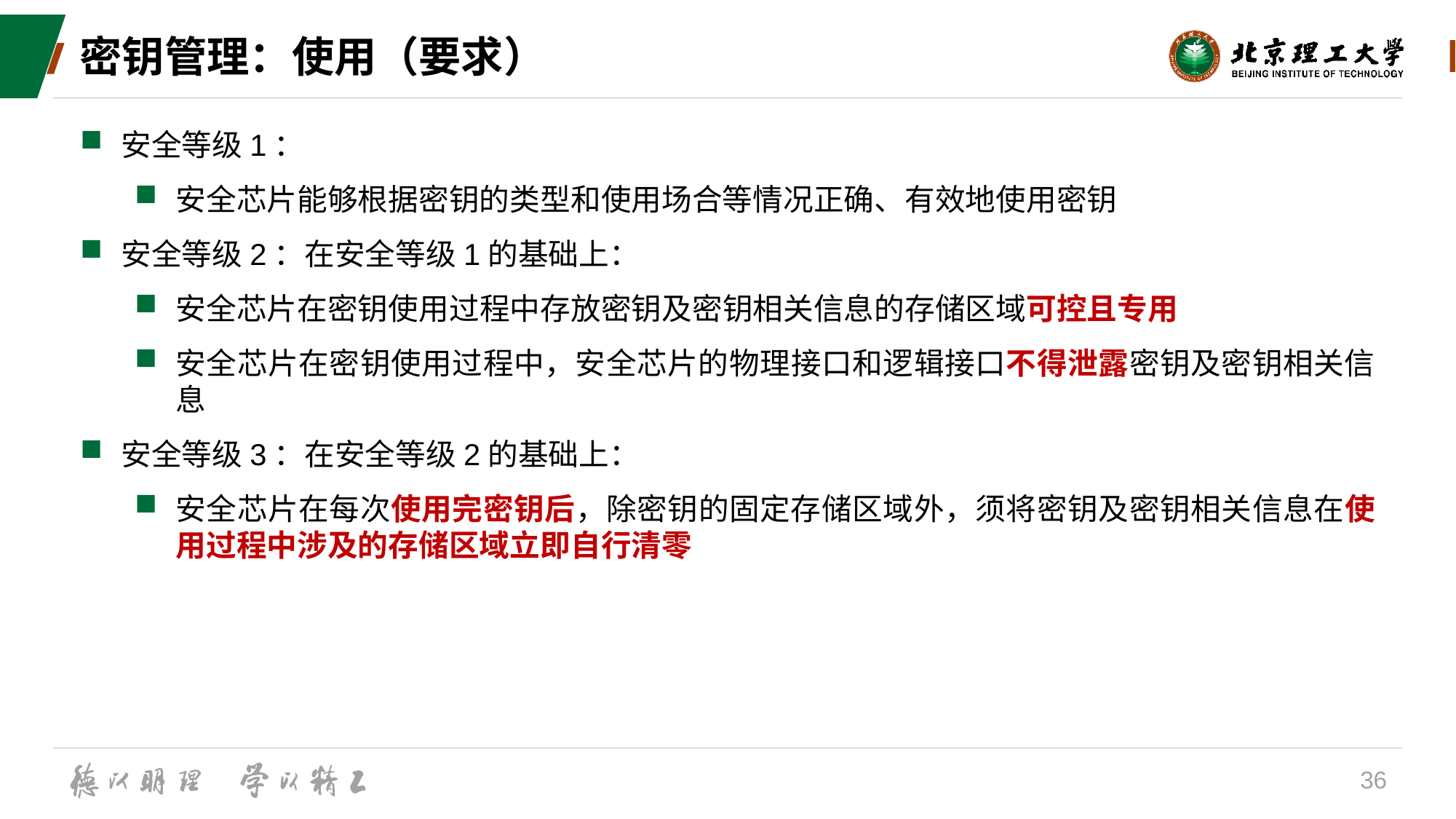

# 密钥管理：使用（要求）
安全等级1：
安全芯片能够根据密钥的类型和使用场合等情况正确、有效地使用密钥
安全等级2：在安全等级1的基础上：
安全芯片在密钥使用过程中存放密钥及密钥相关信息的存储区域可控且专用
安全芯片在密钥使用过程中，安全芯片的物理接口和逻辑接口不得泄露密钥及密钥相关信息
安全等级3：在安全等级2的基础上：
安全芯片在每次使用完密钥后，除密钥的固定存储区域外，须将密钥及密钥相关信息在使用过程中涉及的存储区域立即自行清零